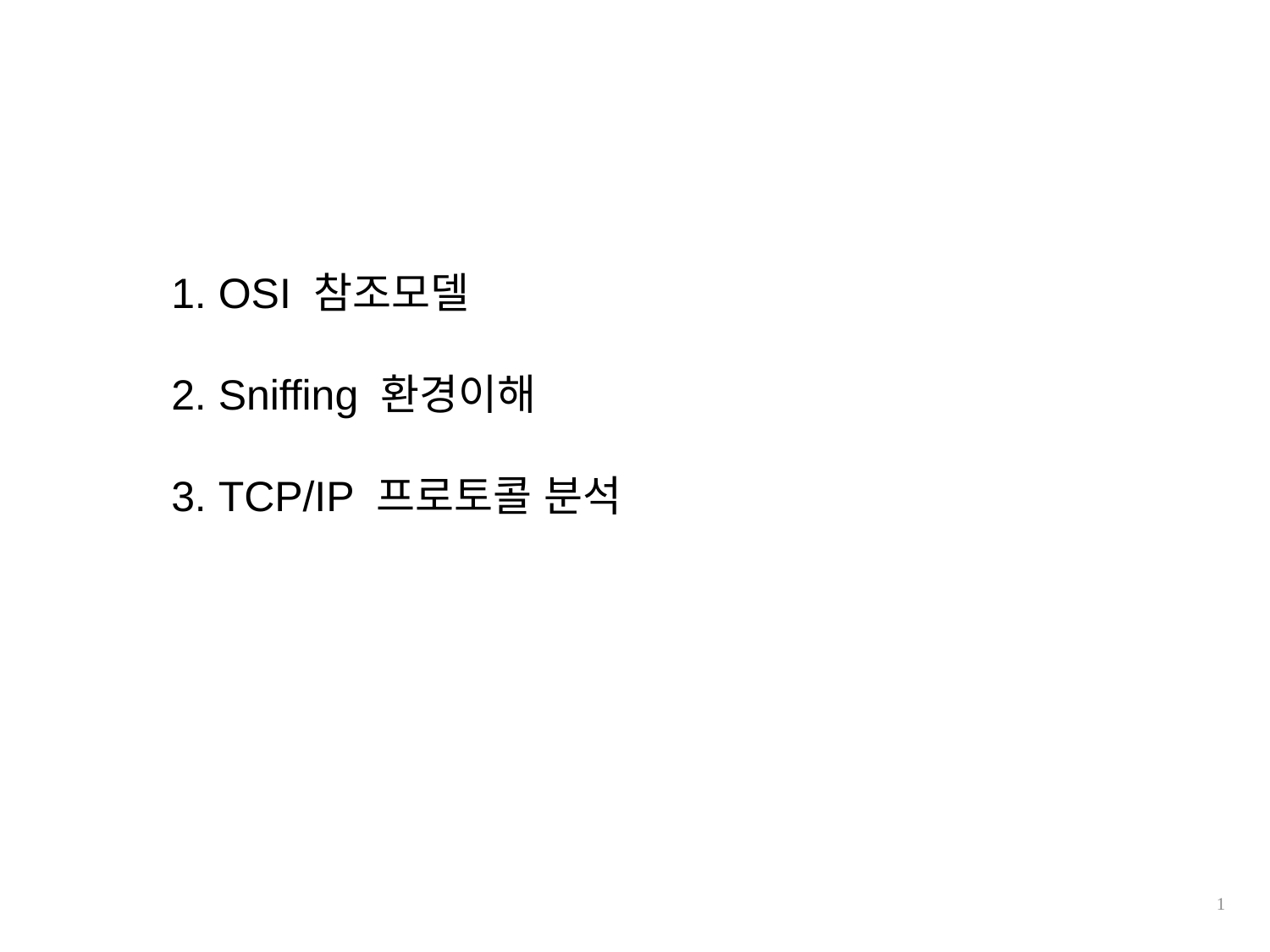

# 1. OSI 참조모델 2. Sniffing 환경이해 3. TCP/IP 프로토콜 분석
1